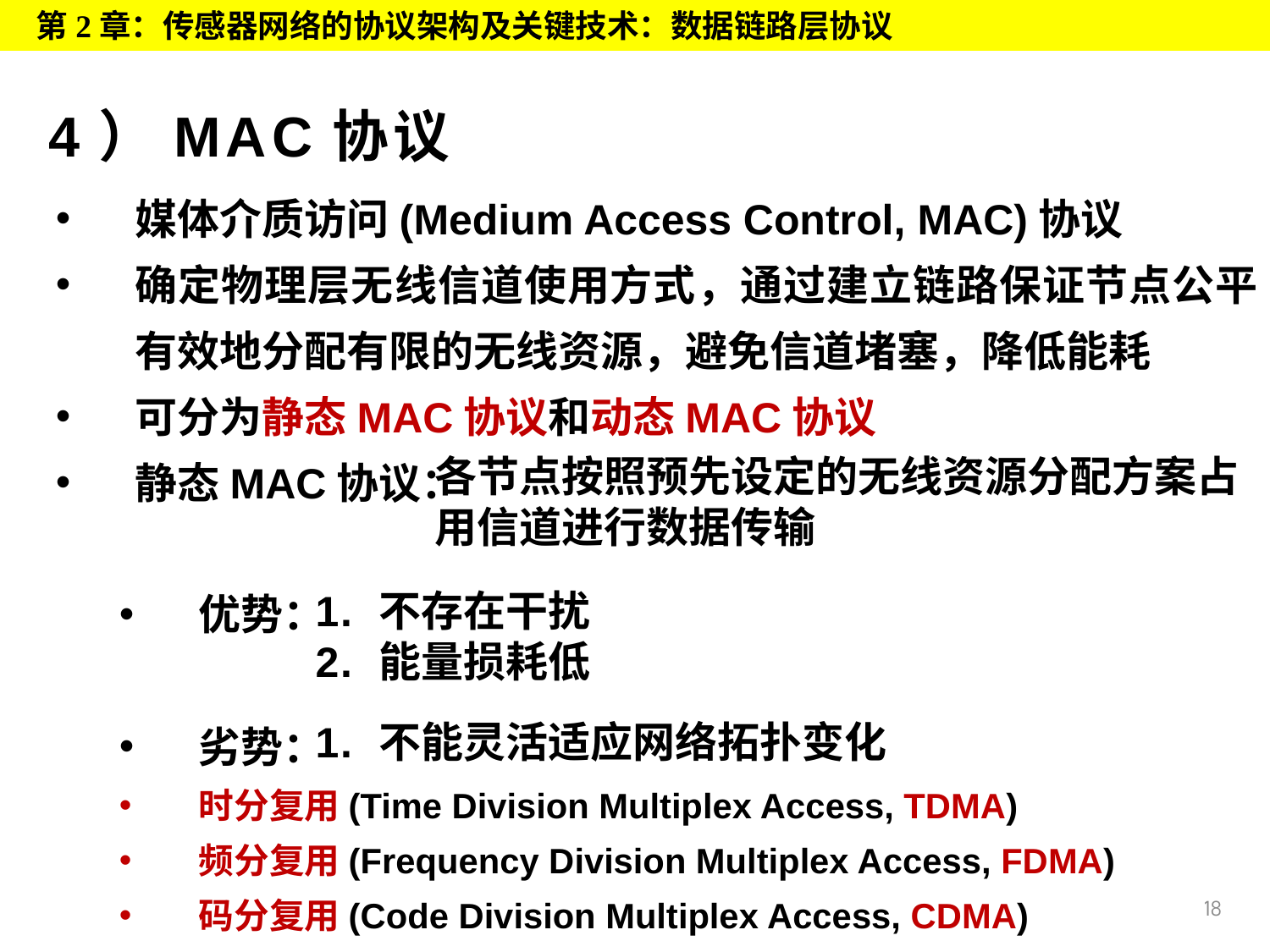

第2章：传感器网络的协议架构及关键技术：数据链路层协议
# 4）MAC协议
媒体介质访问(Medium Access Control, MAC)协议
确定物理层无线信道使用方式，通过建立链路保证节点公平有效地分配有限的无线资源，避免信道堵塞，降低能耗
可分为静态MAC协议和动态MAC协议
静态MAC协议：

优势：

劣势：
时分复用(Time Division Multiplex Access, TDMA)
频分复用(Frequency Division Multiplex Access, FDMA)
码分复用(Code Division Multiplex Access, CDMA)
各节点按照预先设定的无线资源分配方案占用信道进行数据传输
不存在干扰
能量损耗低
不能灵活适应网络拓扑变化
18